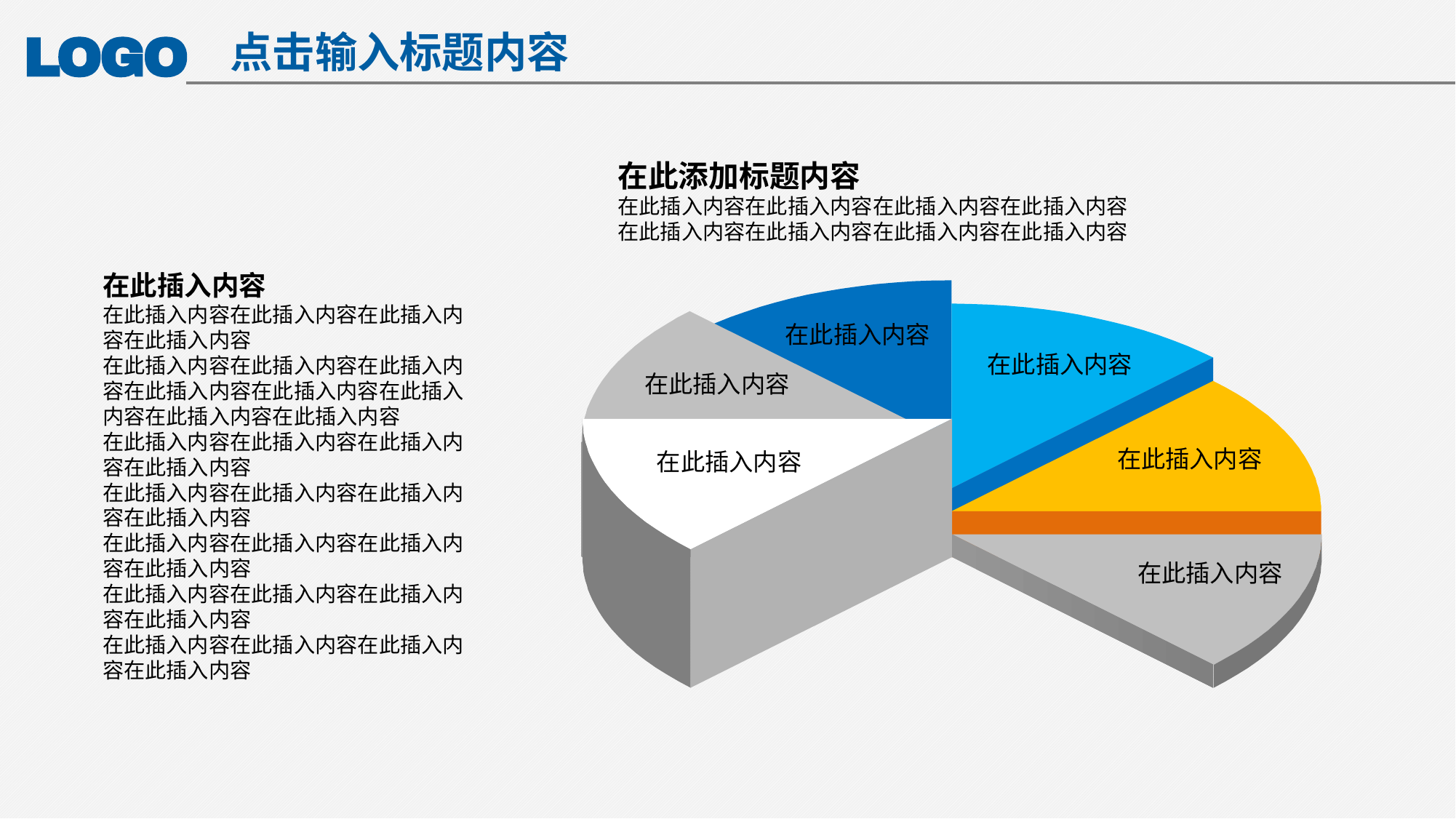

点击输入标题内容
在此添加标题内容
在此插入内容在此插入内容在此插入内容在此插入内容
在此插入内容在此插入内容在此插入内容在此插入内容
在此插入内容
在此插入内容在此插入内容在此插入内容在此插入内容
在此插入内容在此插入内容在此插入内容在此插入内容在此插入内容在此插入内容在此插入内容在此插入内容
在此插入内容在此插入内容在此插入内容在此插入内容
在此插入内容在此插入内容在此插入内容在此插入内容
在此插入内容在此插入内容在此插入内容在此插入内容
在此插入内容在此插入内容在此插入内容在此插入内容
在此插入内容在此插入内容在此插入内容在此插入内容

在此插入内容
在此插入内容
在此插入内容

在此插入内容
在此插入内容

在此插入内容